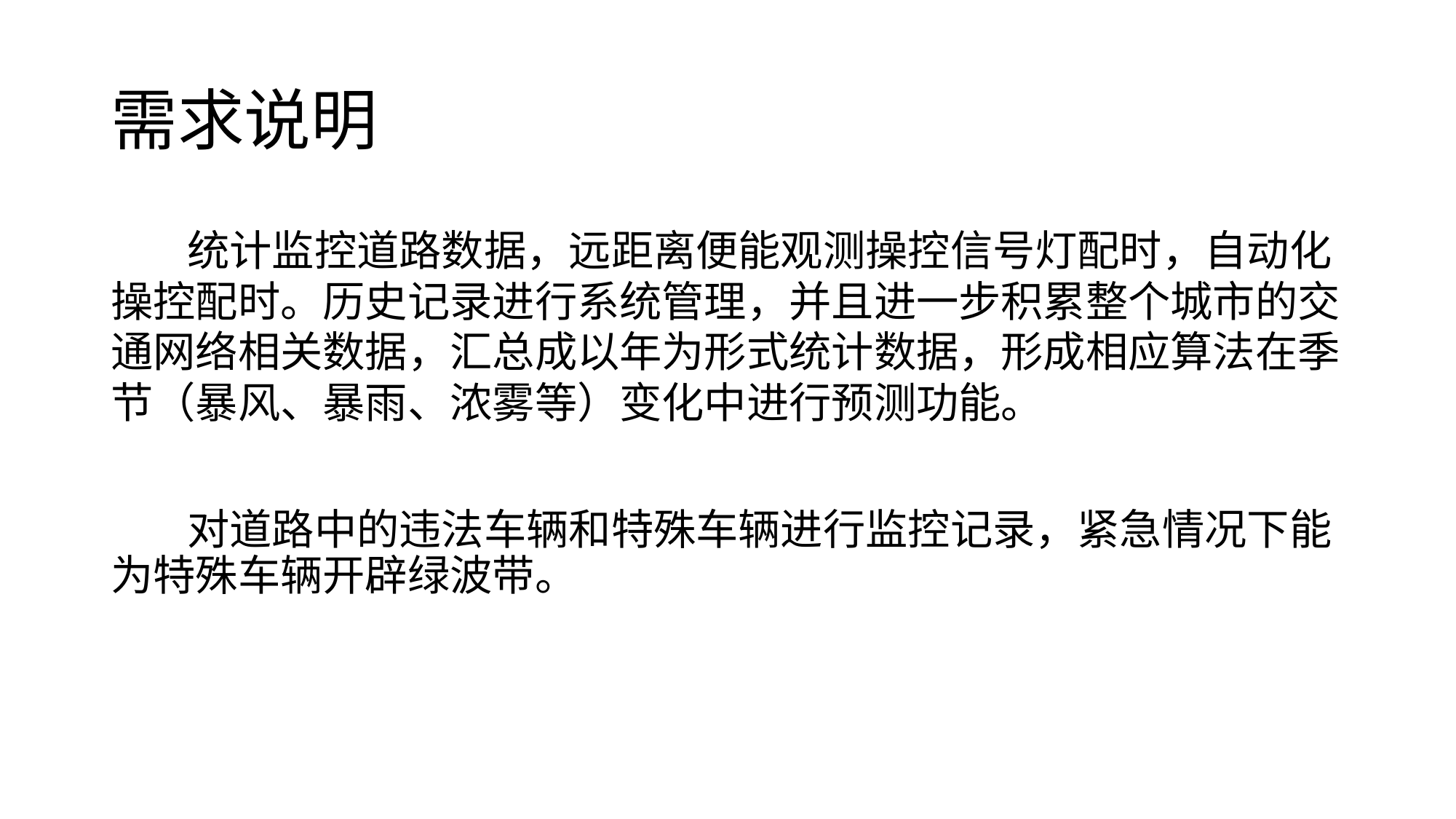

# 需求说明
       统计监控道路数据，远距离便能观测操控信号灯配时，自动化操控配时。历史记录进行系统管理，并且进一步积累整个城市的交通网络相关数据，汇总成以年为形式统计数据，形成相应算法在季节（暴风、暴雨、浓雾等）变化中进行预测功能。

       对道路中的违法车辆和特殊车辆进行监控记录，紧急情况下能为特殊车辆开辟绿波带。